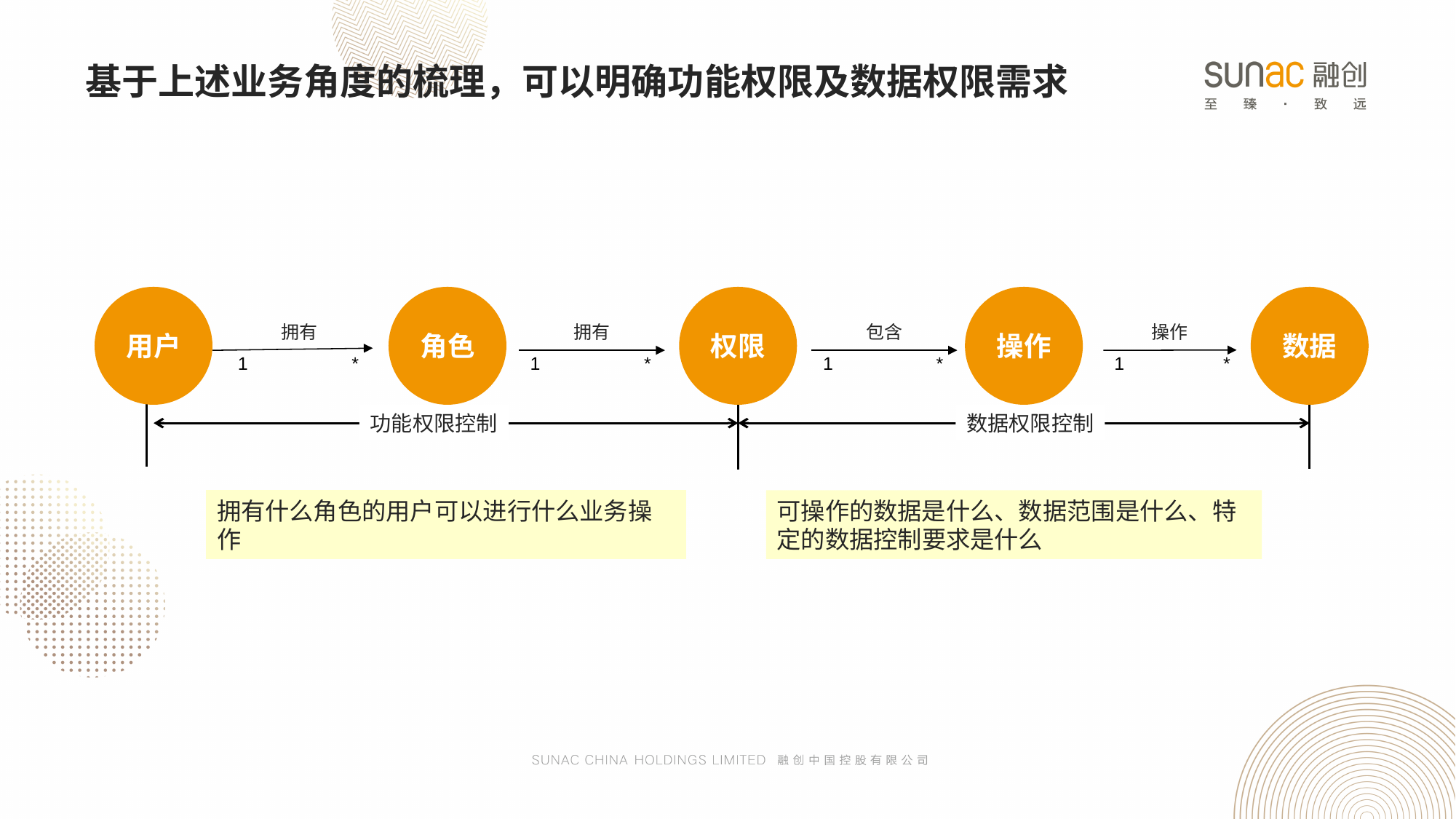

基于上述业务角度的梳理，可以明确功能权限及数据权限需求
用户
角色
权限
操作
数据
拥有
拥有
包含
操作
1
*
1
*
1
*
1
*
功能权限控制
数据权限控制
拥有什么角色的用户可以进行什么业务操作
可操作的数据是什么、数据范围是什么、特定的数据控制要求是什么